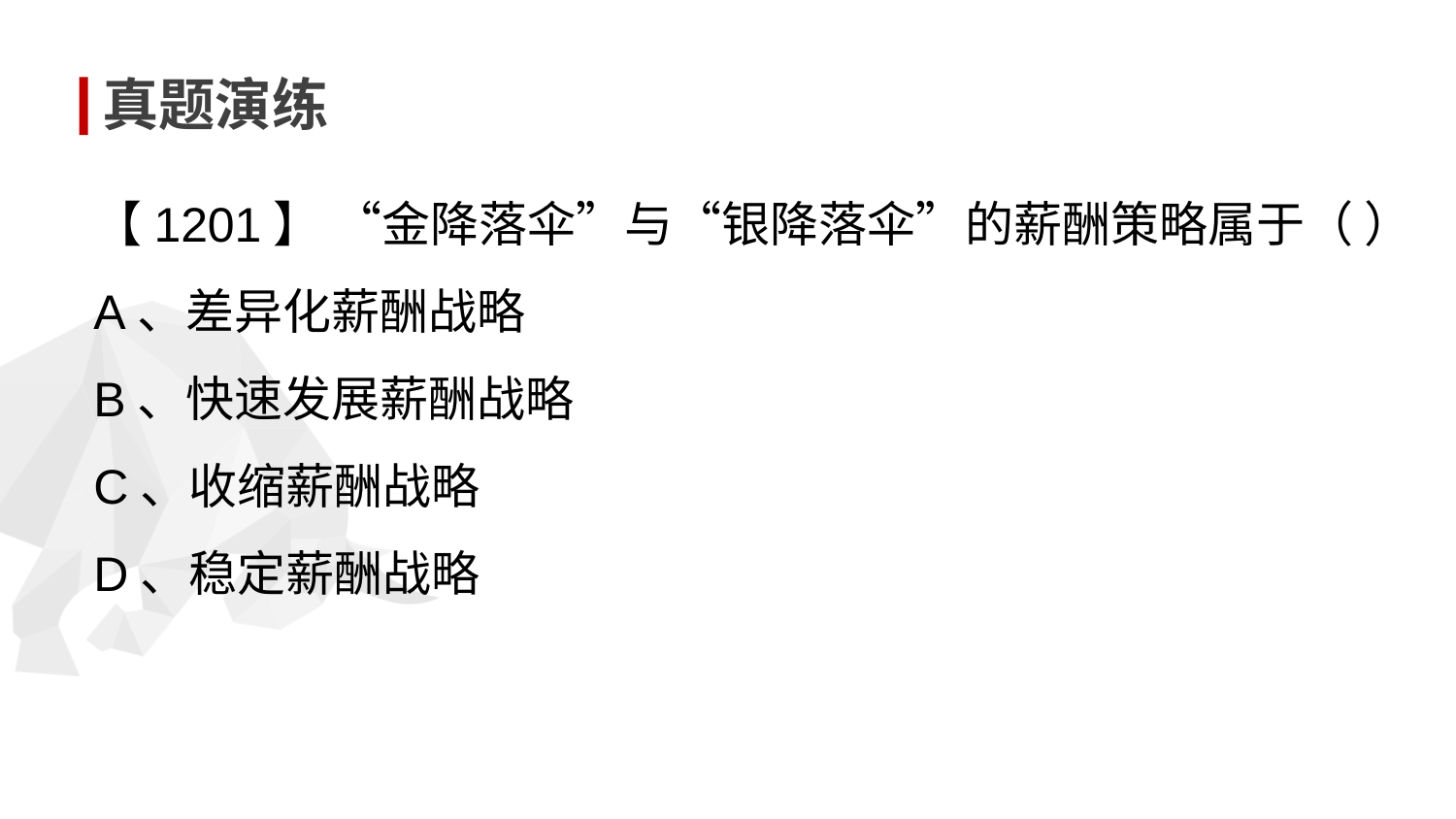

真题演练
【1201】 “金降落伞”与“银降落伞”的薪酬策略属于（ ）
A、差异化薪酬战略
B、快速发展薪酬战略
C、收缩薪酬战略
D、稳定薪酬战略